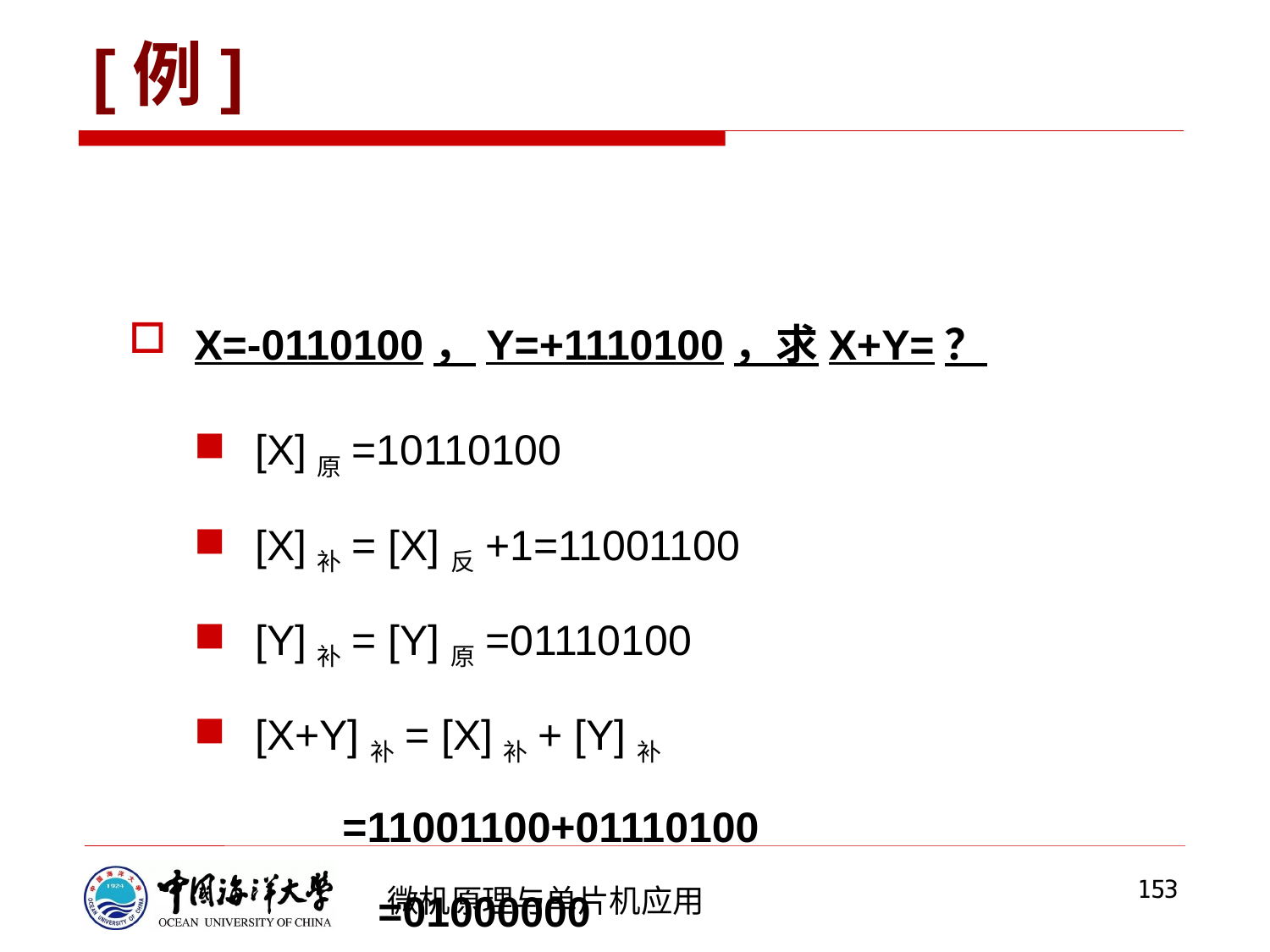

# [例]
X=-0110100，Y=+1110100，求X+Y=？
[X]原=10110100
[X]补= [X]反+1=11001100
[Y]补= [Y]原=01110100
[X+Y]补= [X]补+ [Y]补
                  =11001100+01110100
                     =01000000
X+Y=+1000000
153